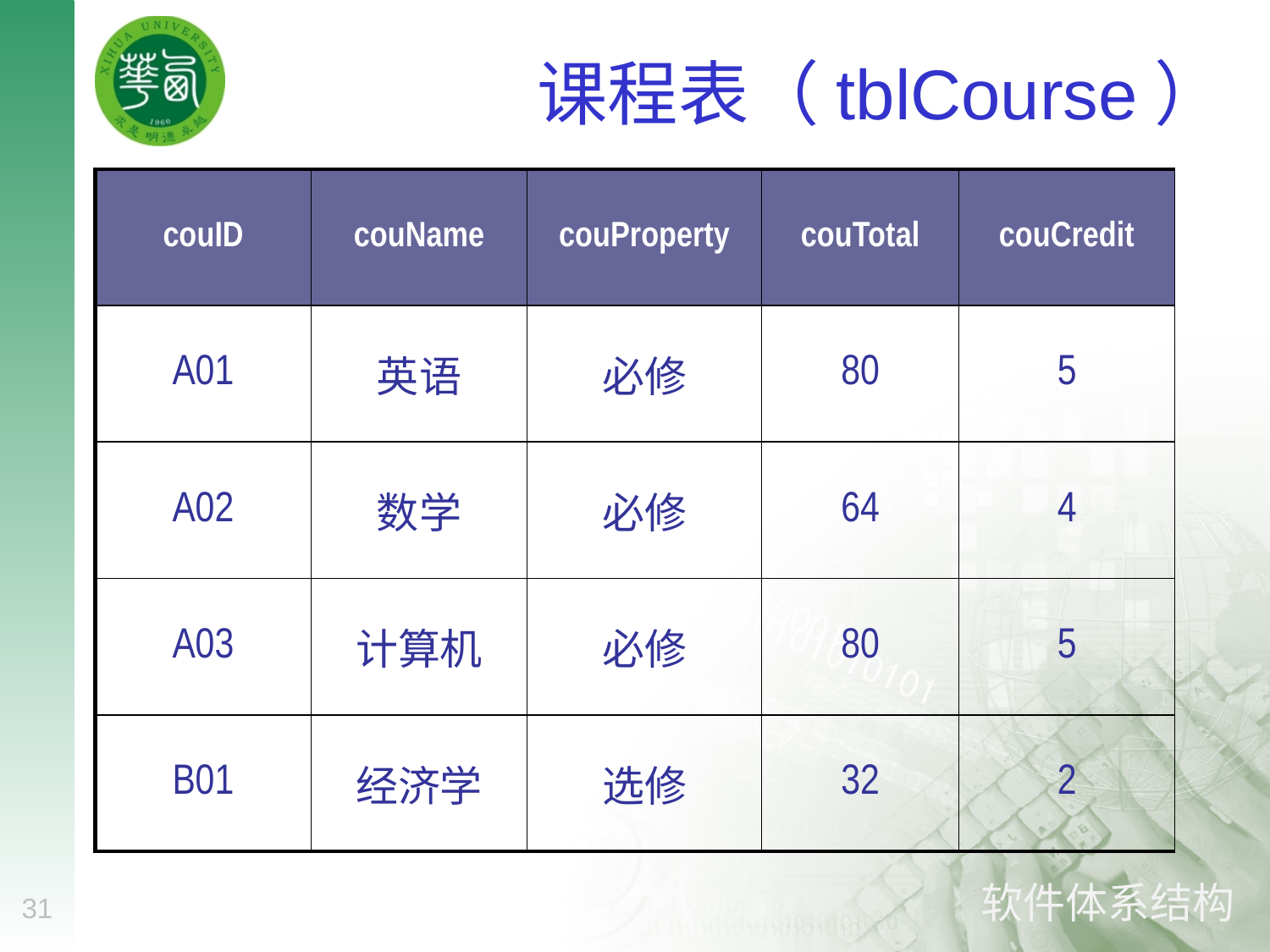

# 课程表（tblCourse）
| couID | couName | couProperty | couTotal | couCredit |
| --- | --- | --- | --- | --- |
| A01 | 英语 | 必修 | 80 | 5 |
| A02 | 数学 | 必修 | 64 | 4 |
| A03 | 计算机 | 必修 | 80 | 5 |
| B01 | 经济学 | 选修 | 32 | 2 |
31